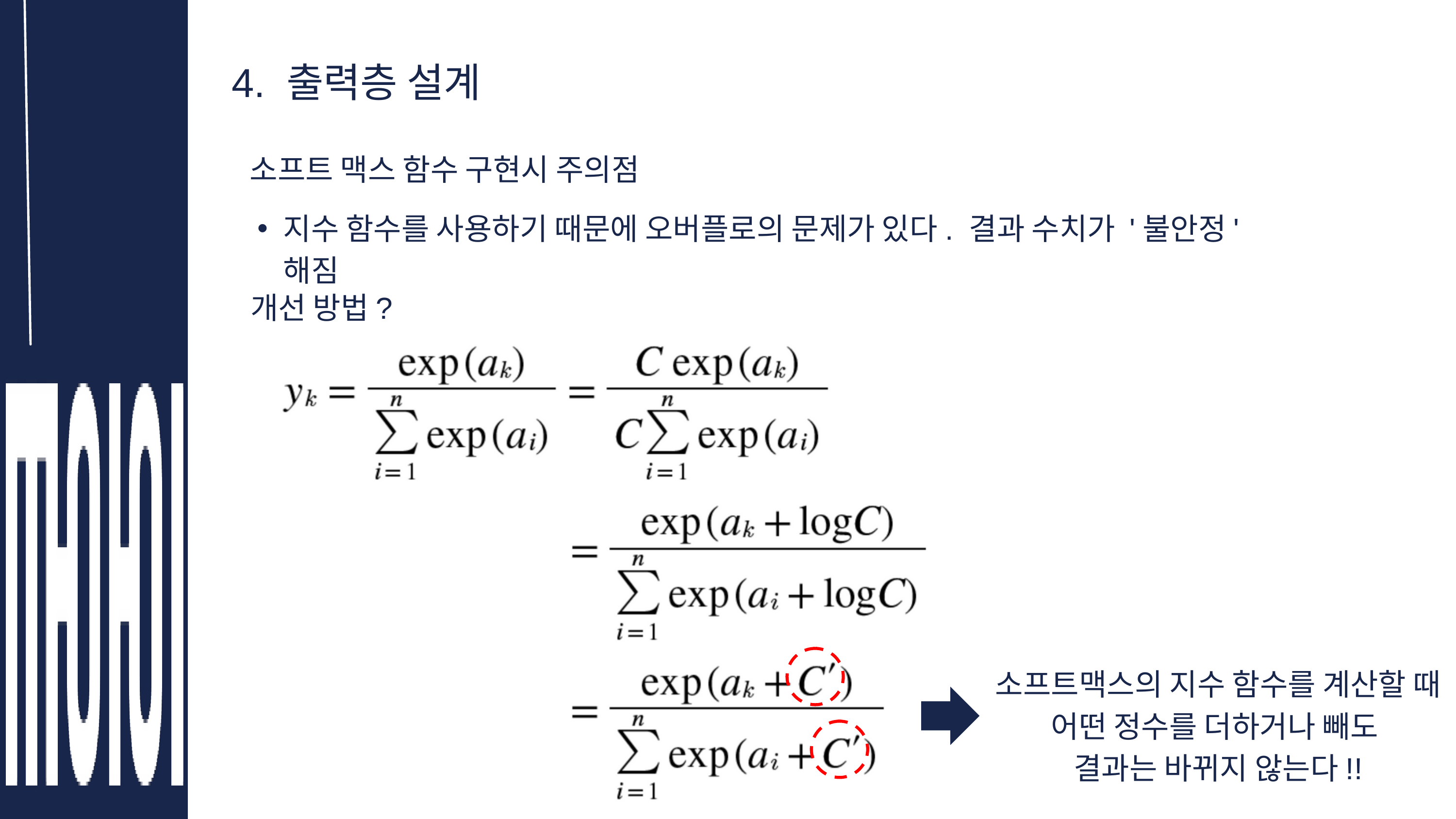

4. 출력층 설계
소프트 맥스 함수 구현시 주의점

지수 함수를 사용하기 때문에 오버플로의 문제가 있다. 결과 수치가 '불안정'해짐
개선 방법?

소프트맥스의 지수 함수를 계산할 때 어떤 정수를 더하거나 빼도
결과는 바뀌지 않는다!!